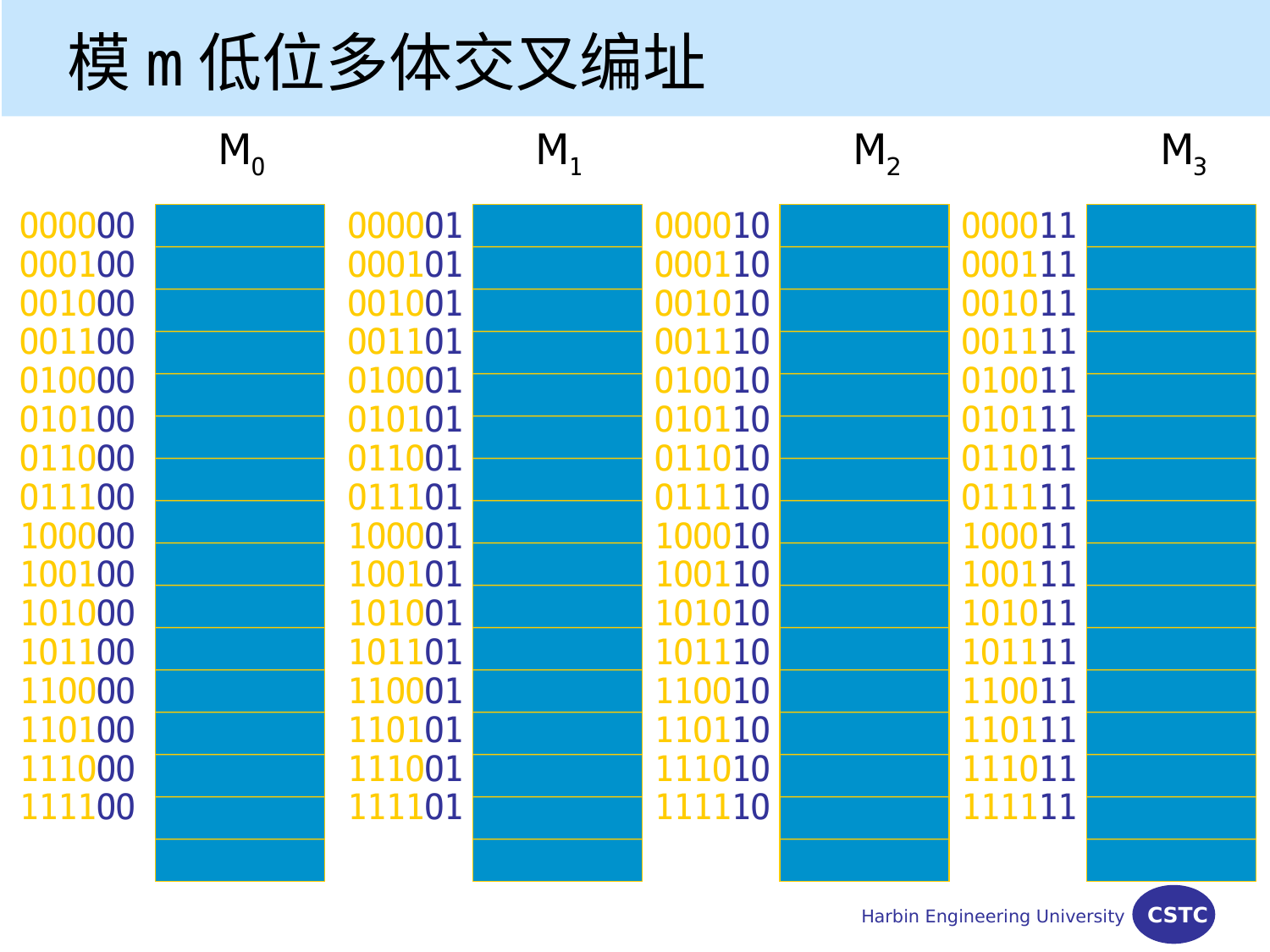

模m低位多体交叉编址
M0
M1
M2
M3

000000
000100
001000
001100
010000
010100
011000
011100
100000
100100
101000
101100
110000
110100
111000
111100
000001
000101
001001
001101
010001
010101
011001
011101
100001
100101
101001
101101
110001
110101
111001
111101
000010
000110
001010
001110
010010
010110
011010
011110
100010
100110
101010
101110
110010
110110
111010
111110
000011
000111
001011
001111
010011
010111
011011
011111
100011
100111
101011
101111
110011
110111
111011
111111

Harbin Engineering University